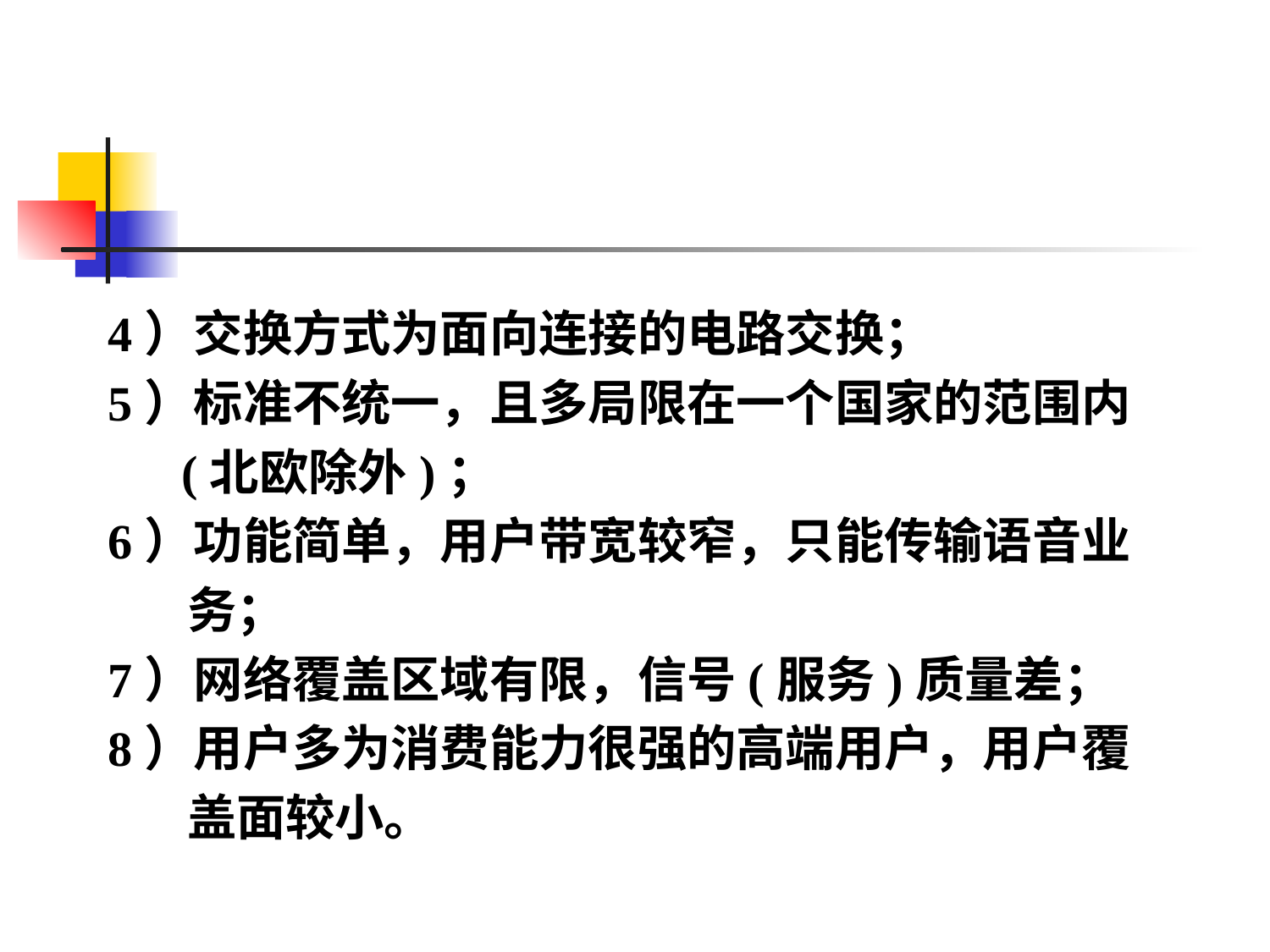

#
4）交换方式为面向连接的电路交换；
5）标准不统一，且多局限在一个国家的范围内
      (北欧除外)；
6）功能简单，用户带宽较窄，只能传输语音业
      务；
7）网络覆盖区域有限，信号(服务)质量差；
8）用户多为消费能力很强的高端用户，用户覆
      盖面较小。